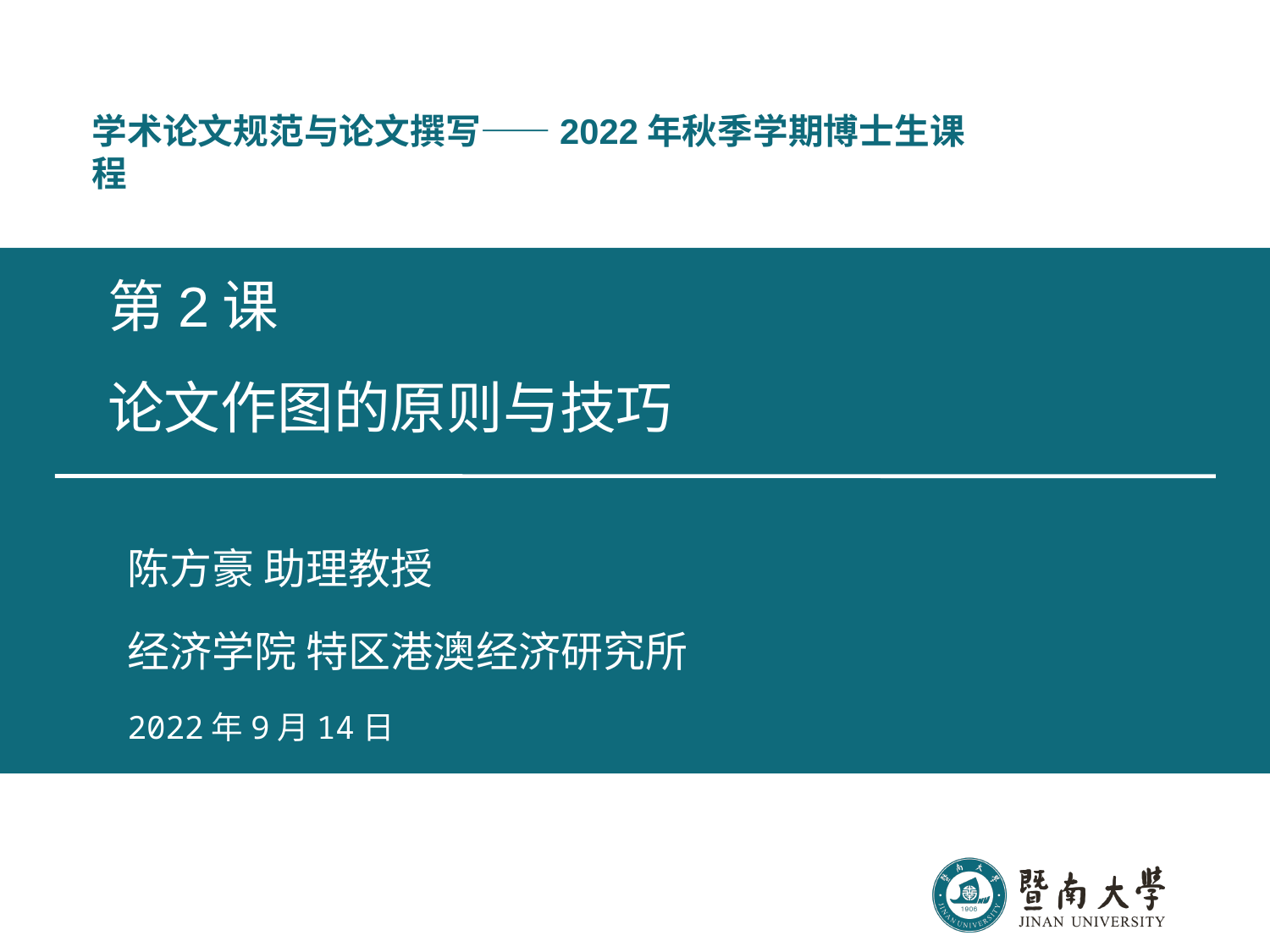

# 第2课 论文作图的原则与技巧

陈方豪 助理教授
经济学院 特区港澳经济研究所
2022年9月14日